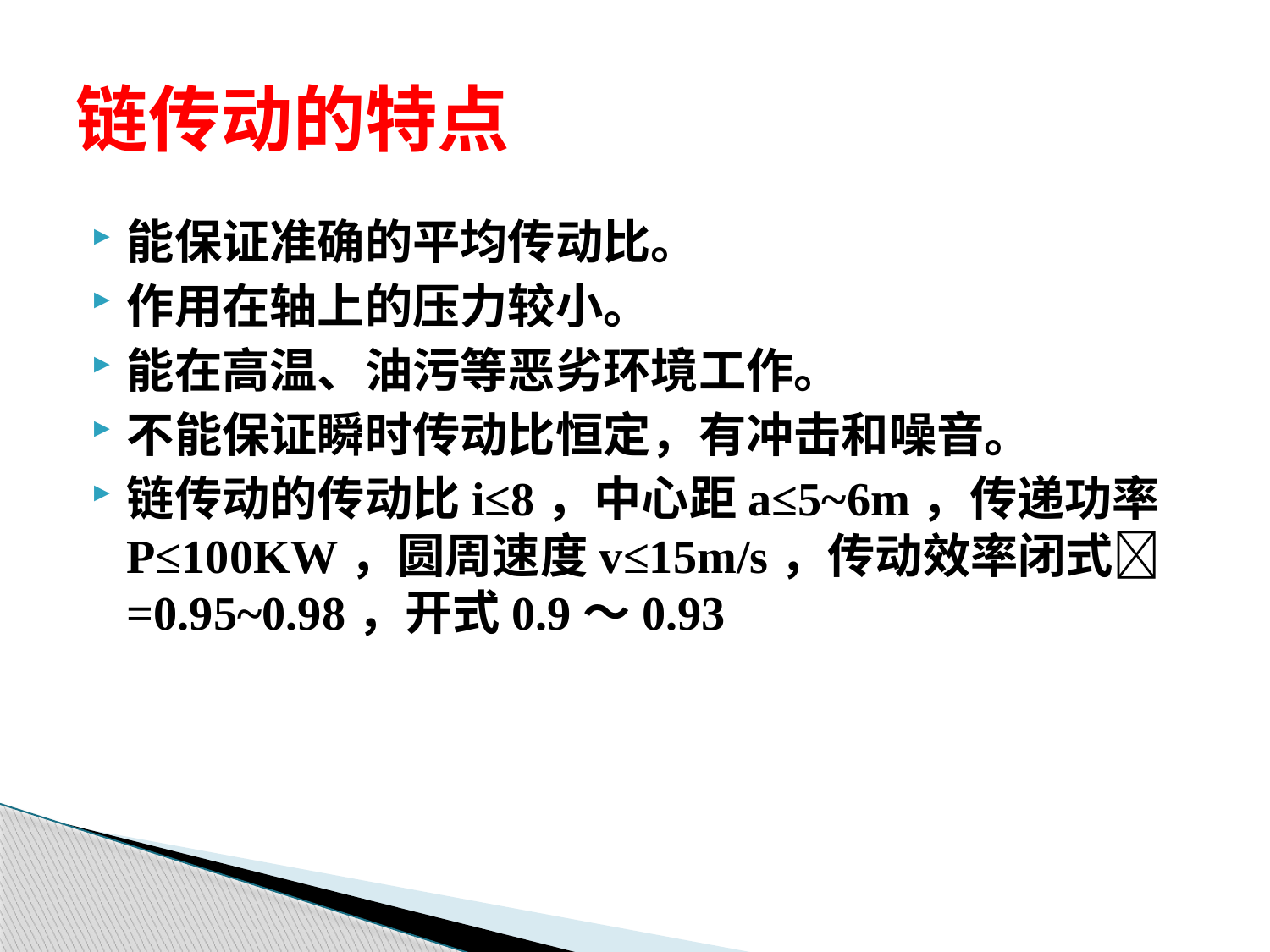

# 链传动的特点
能保证准确的平均传动比。
作用在轴上的压力较小。
能在高温、油污等恶劣环境工作。
不能保证瞬时传动比恒定，有冲击和噪音。
链传动的传动比i≤8，中心距a≤5~6m，传递功率P≤100KW，圆周速度v≤15m/s，传动效率闭式η=0.95~0.98，开式0.9～0.93